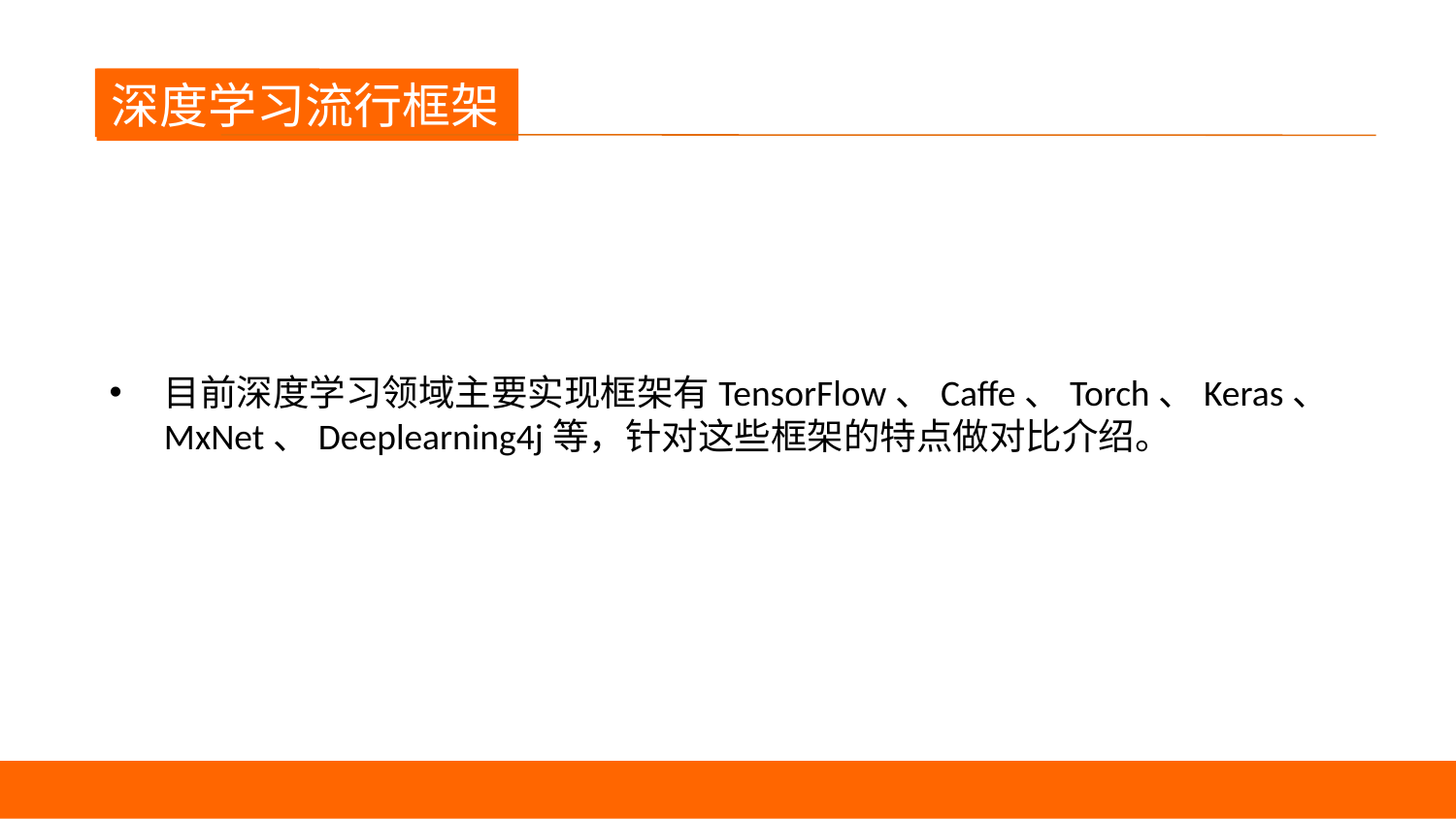

深度学习流行框架

目前深度学习领域主要实现框架有TensorFlow、Caffe、Torch、Keras、MxNet、Deeplearning4j等，针对这些框架的特点做对比介绍。